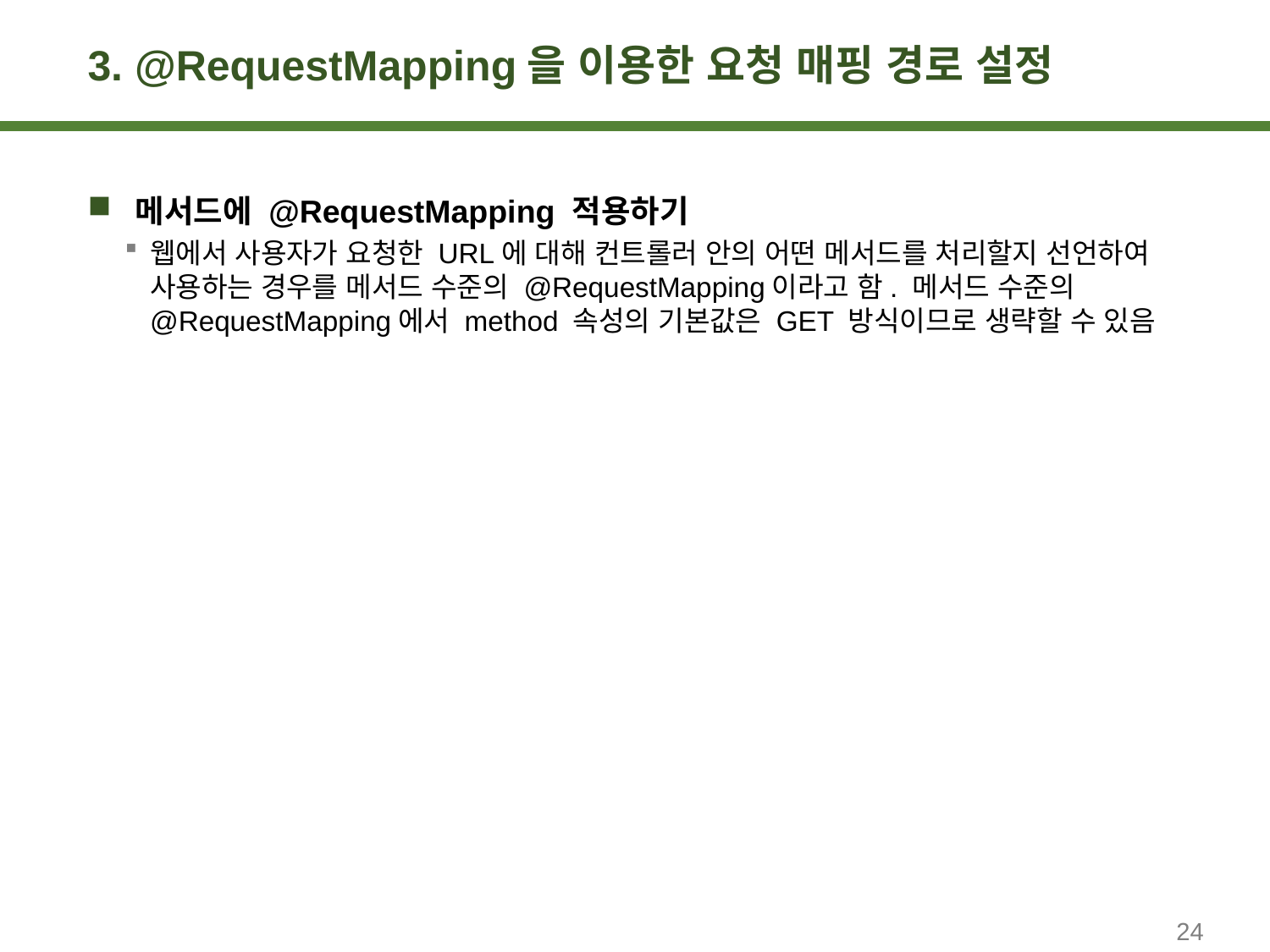

# 3. @RequestMapping을 이용한 요청 매핑 경로 설정
메서드에 @RequestMapping 적용하기
웹에서 사용자가 요청한 URL에 대해 컨트롤러 안의 어떤 메서드를 처리할지 선언하여 사용하는 경우를 메서드 수준의 @RequestMapping이라고 함. 메서드 수준의 @RequestMapping에서 method 속성의 기본값은 GET 방식이므로 생략할 수 있음